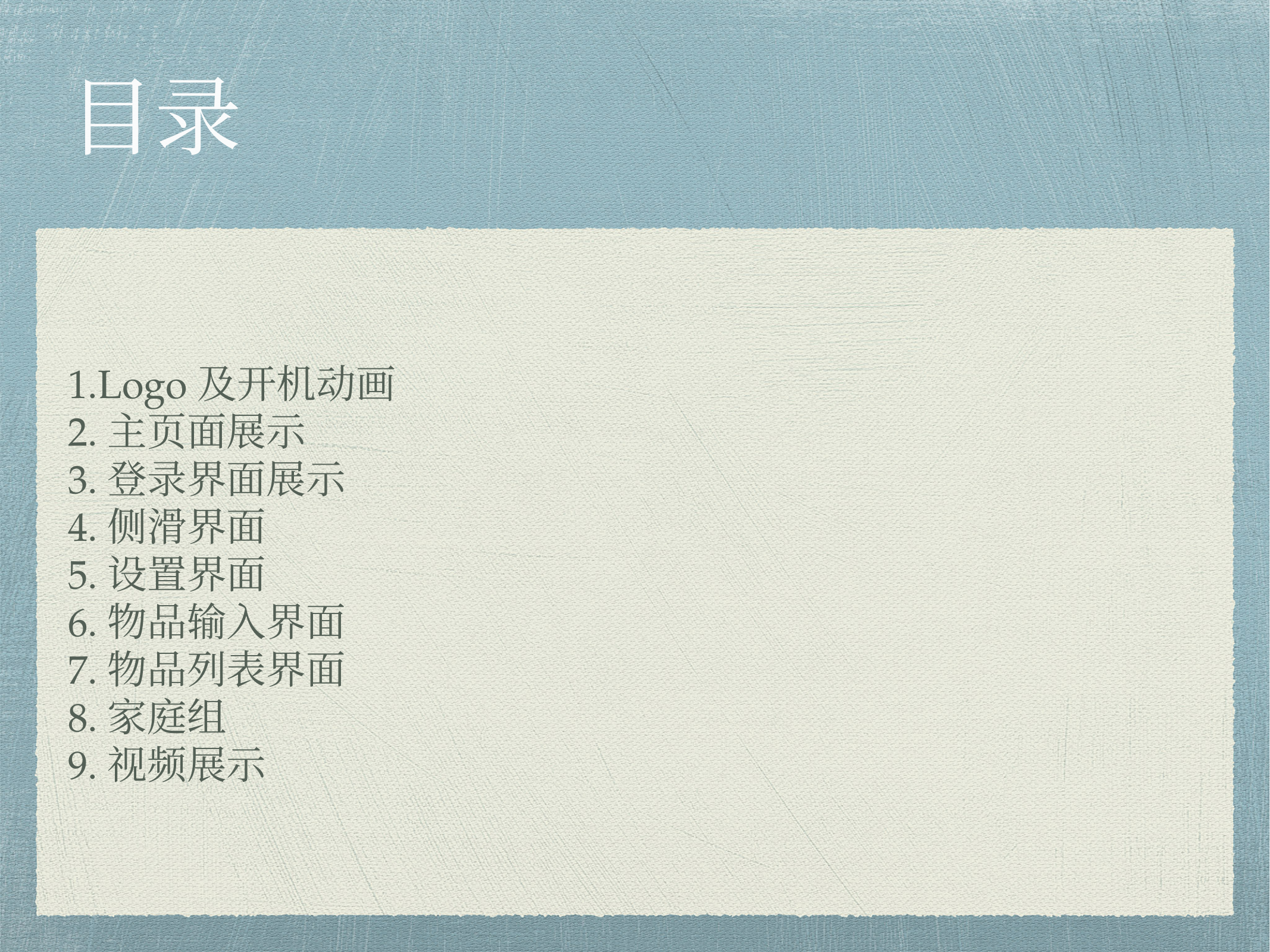

# 目录
1.Logo及开机动画
2.主页面展示
3.登录界面展示
4.侧滑界面
5.设置界面
6.物品输入界面
7.物品列表界面
8.家庭组
9.视频展示